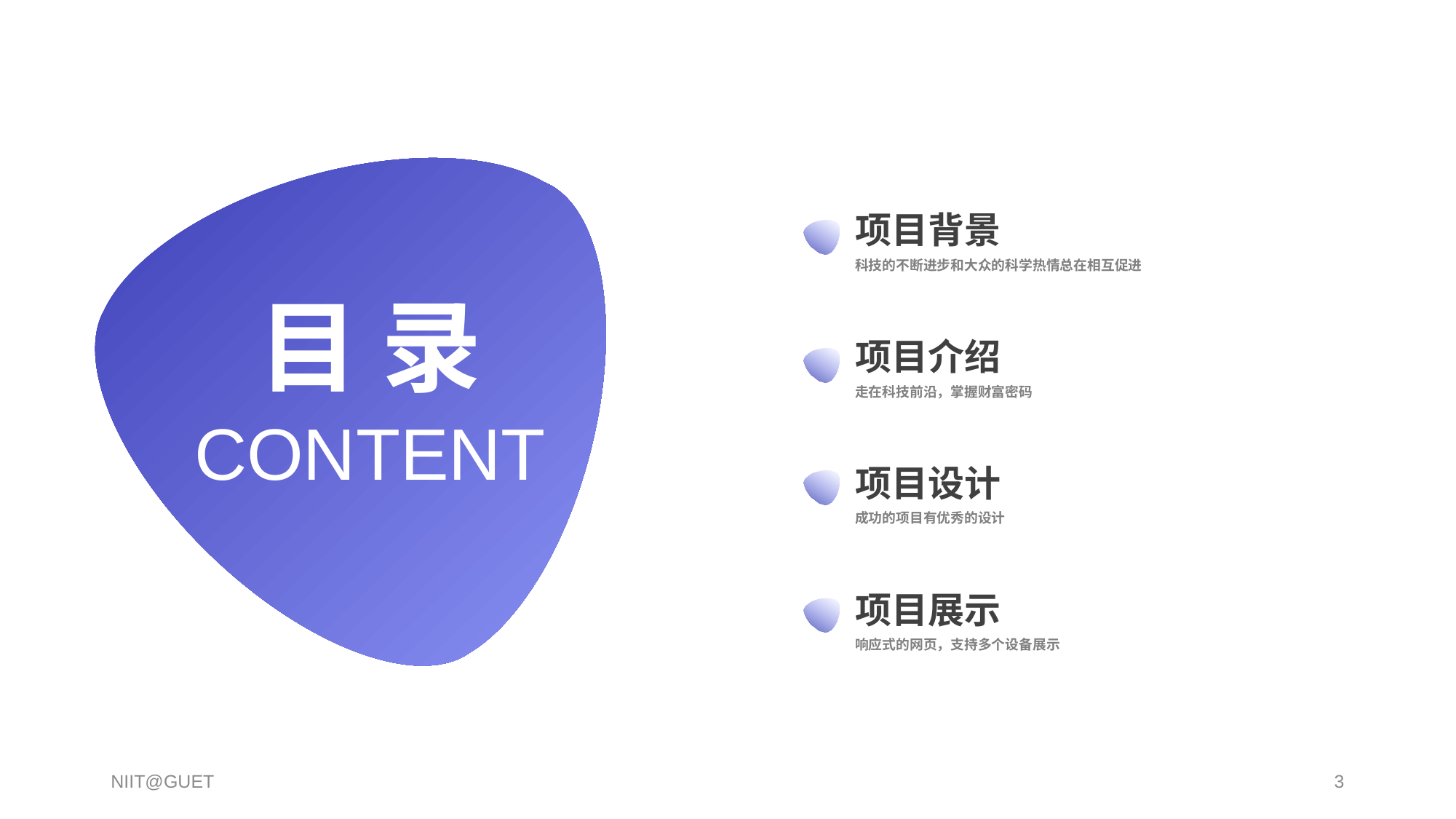

项目背景
科技的不断进步和大众的科学热情总在相互促进

目 录
项目介绍
走在科技前沿，掌握财富密码

CONTENT
项目设计
成功的项目有优秀的设计

项目展示
响应式的网页，支持多个设备展示

NIIT@GUET
3